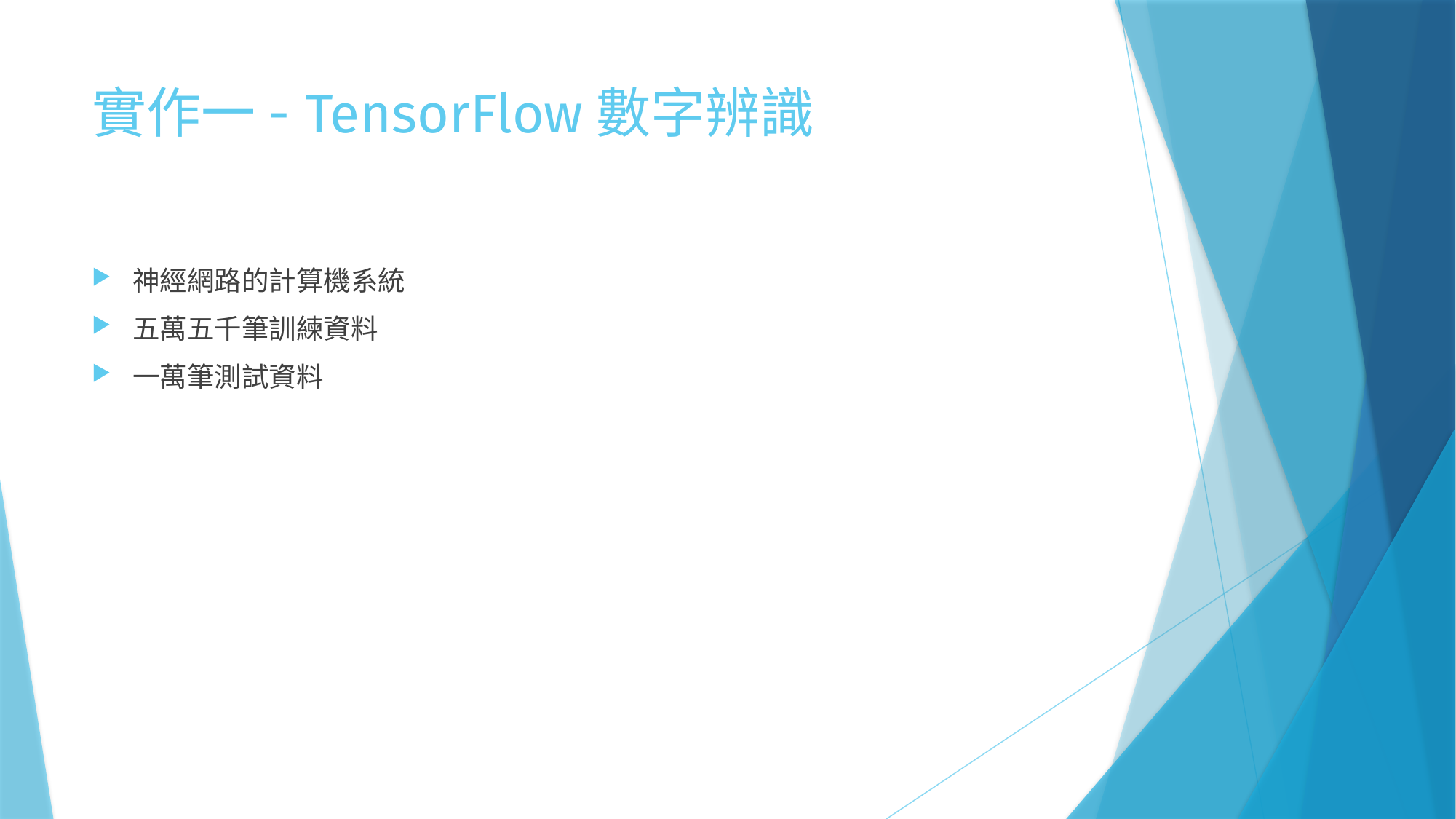

# 實作一- TensorFlow數字辨識
神經網路的計算機系統
五萬五千筆訓練資料
一萬筆測試資料